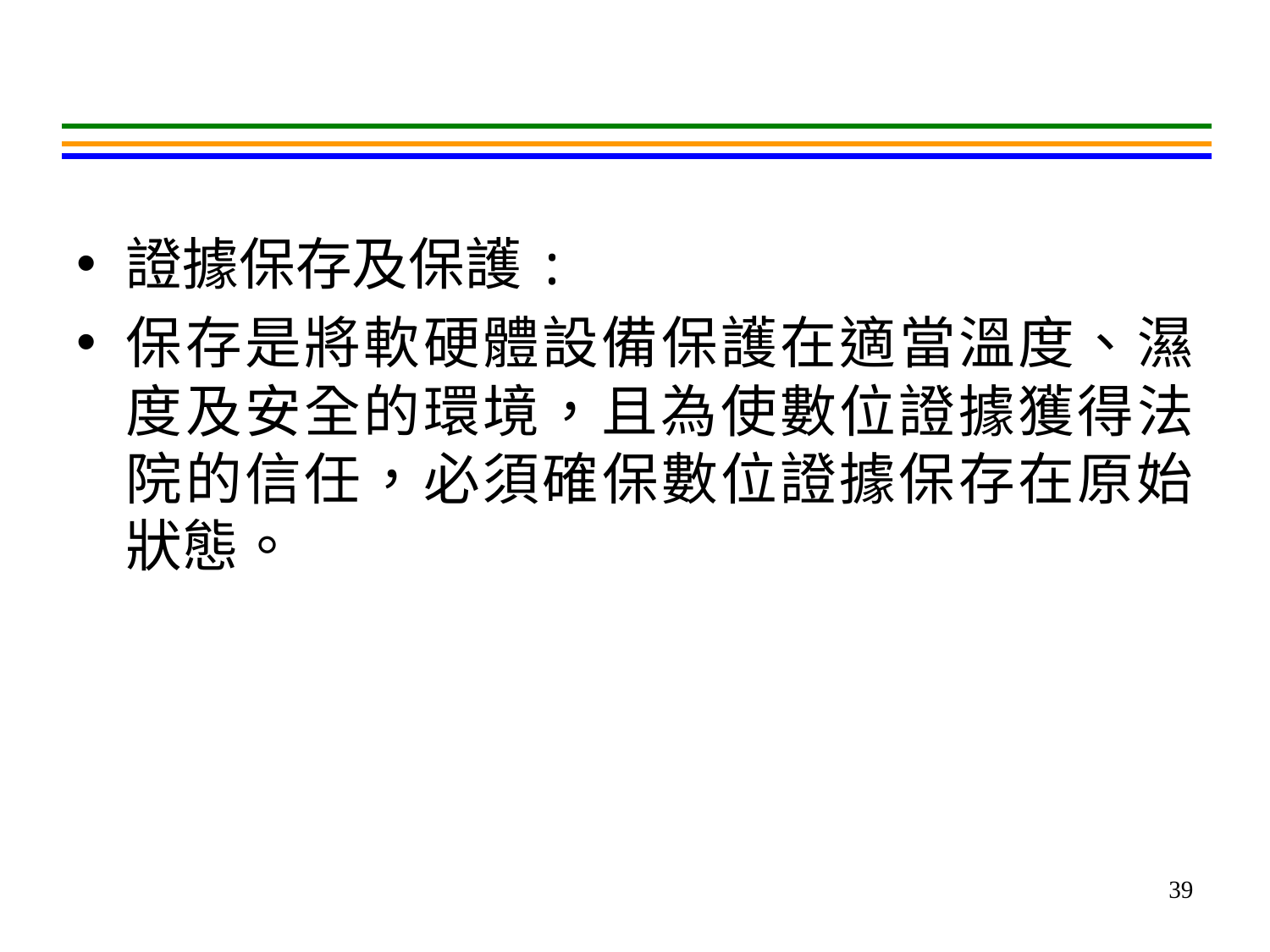

#
證據保存及保護:
保存是將軟硬體設備保護在適當溫度、濕度及安全的環境，且為使數位證據獲得法院的信任，必須確保數位證據保存在原始狀態。
39